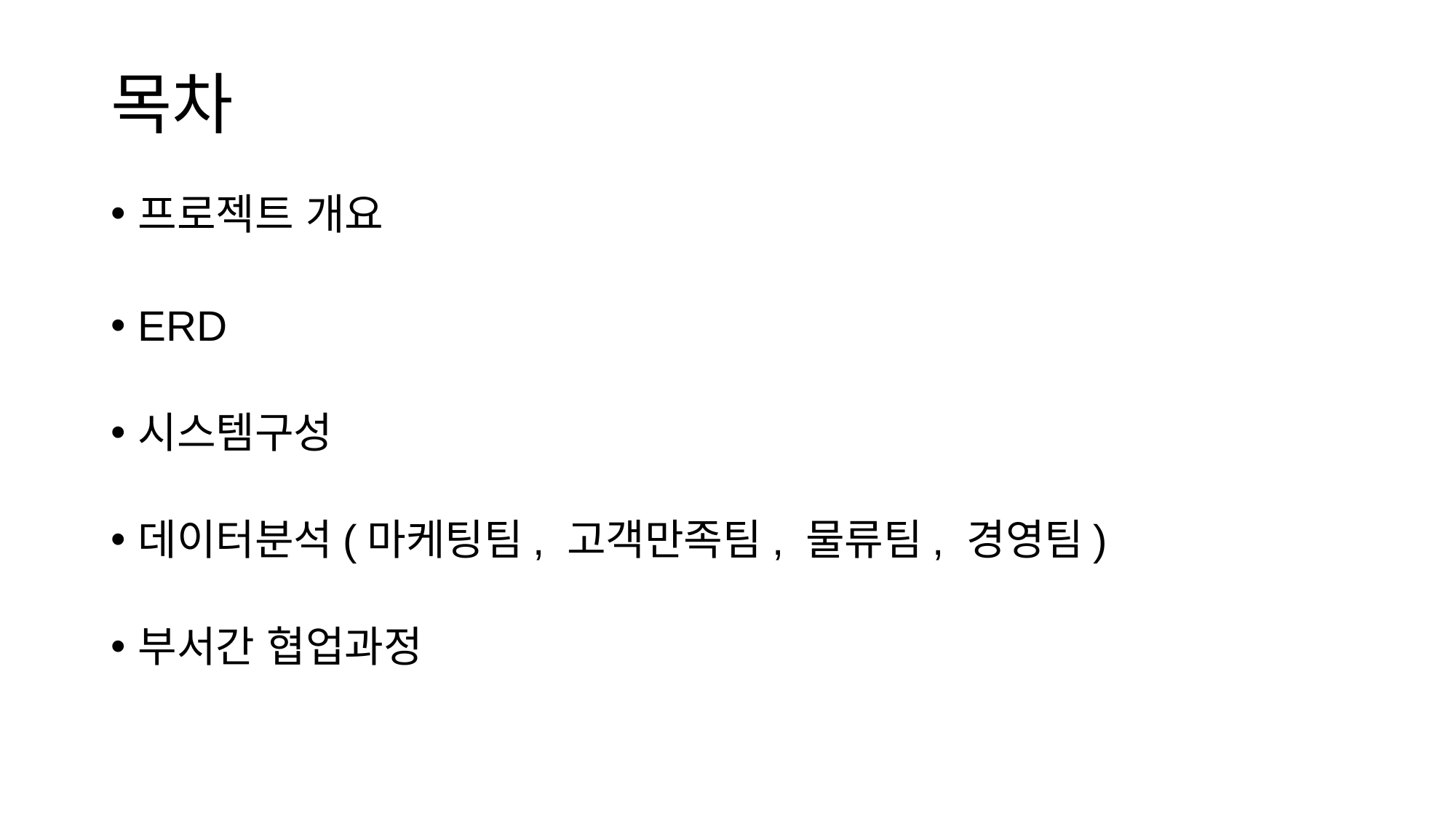

# 목차
프로젝트 개요
ERD
시스템구성
데이터분석(마케팅팀, 고객만족팀, 물류팀, 경영팀)
부서간 협업과정